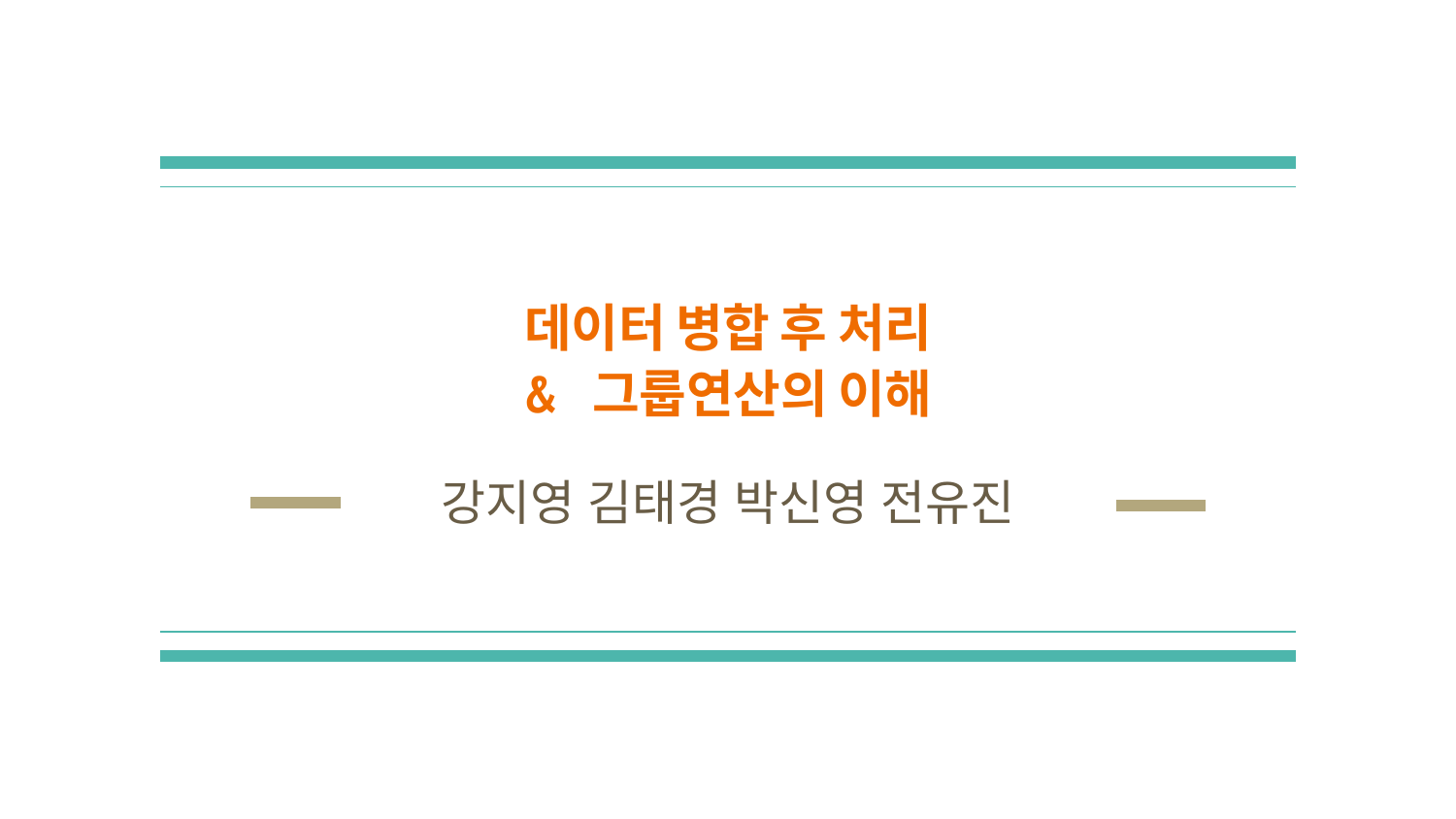

# 데이터 병합 후 처리 &	그룹연산의 이해
강지영 김태경 박신영 전유진